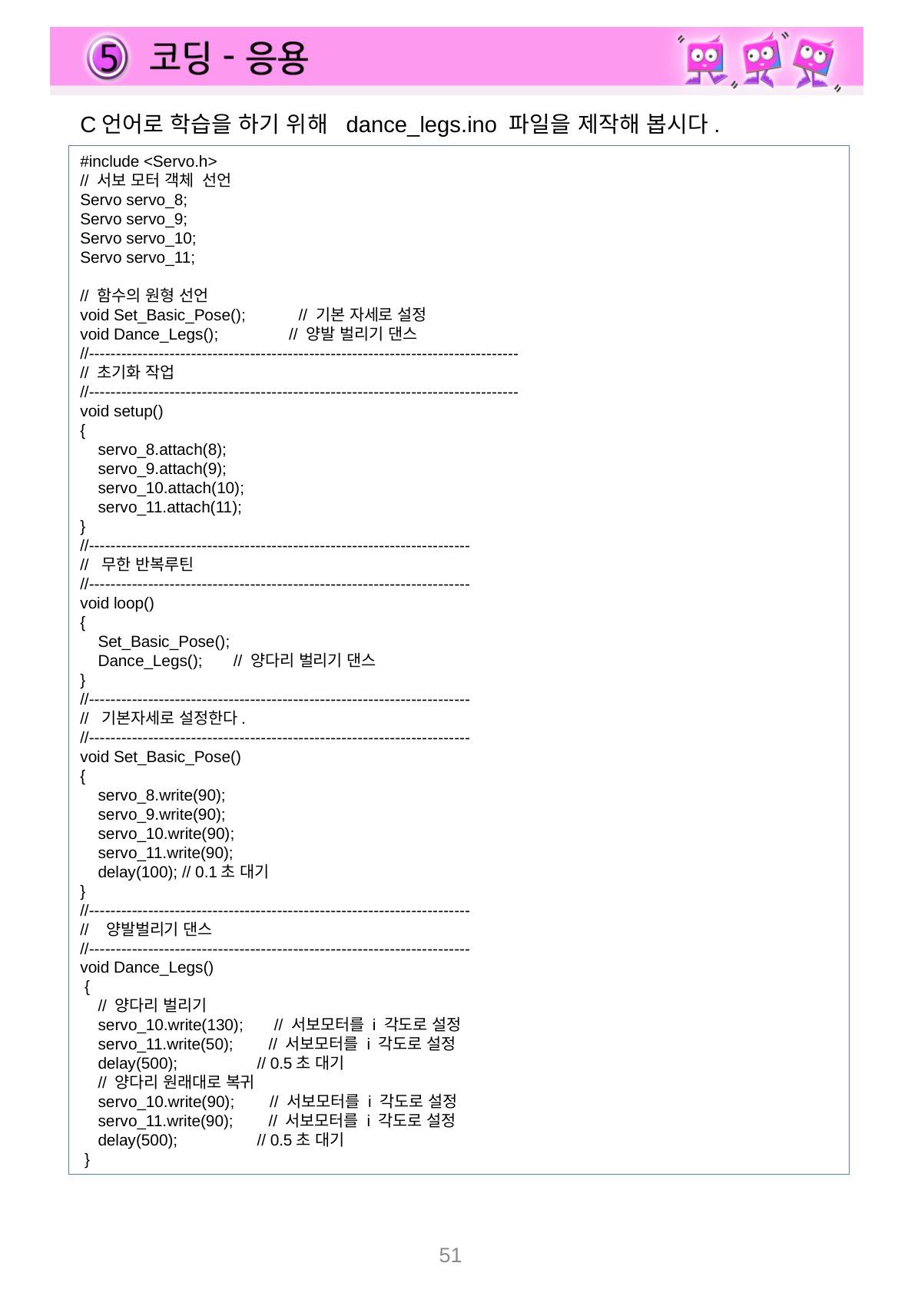

C언어로 학습을 하기 위해  dance_legs.ino 파일을 제작해 봅시다.

#include <Servo.h>
// 서보 모터 객체  선언
Servo servo_8;
Servo servo_9;
Servo servo_10;
Servo servo_11;

// 함수의 원형 선언
void Set_Basic_Pose();            // 기본 자세로 설정
void Dance_Legs();                // 양발 벌리기 댄스
//--------------------------------------------------------------------------------
// 초기화 작업
//--------------------------------------------------------------------------------
void setup()
{
    servo_8.attach(8);
    servo_9.attach(9);
    servo_10.attach(10);
    servo_11.attach(11);
}
//-----------------------------------------------------------------------
//  무한 반복루틴
//-----------------------------------------------------------------------
void loop()
{
    Set_Basic_Pose();
    Dance_Legs();       // 양다리 벌리기 댄스
}
//-----------------------------------------------------------------------
//  기본자세로 설정한다.
//-----------------------------------------------------------------------
void Set_Basic_Pose()
{
    servo_8.write(90);
    servo_9.write(90);
    servo_10.write(90);
    servo_11.write(90);
    delay(100); // 0.1초 대기
}
//-----------------------------------------------------------------------
//   양발벌리기 댄스
//-----------------------------------------------------------------------
void Dance_Legs()
 {
    // 양다리 벌리기
    servo_10.write(130);       // 서보모터를 i 각도로 설정
    servo_11.write(50);        // 서보모터를 i 각도로 설정
    delay(500);                  // 0.5초 대기
    // 양다리 원래대로 복귀
    servo_10.write(90);        // 서보모터를 i 각도로 설정
    servo_11.write(90);        // 서보모터를 i 각도로 설정
    delay(500);                  // 0.5초 대기
 }
51